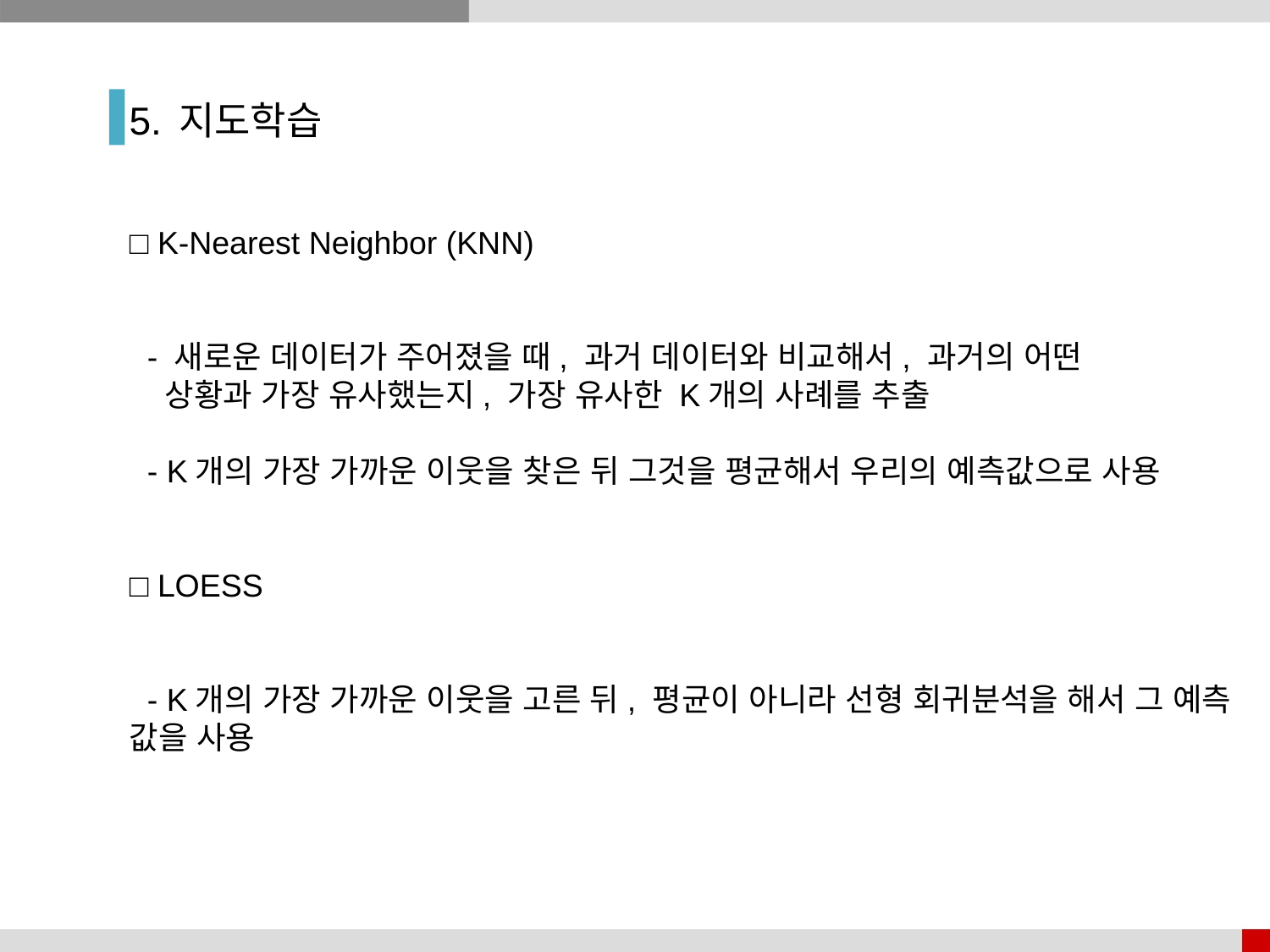

5. 지도학습

□ K-Nearest Neighbor (KNN)

  - 새로운 데이터가 주어졌을 때, 과거 데이터와 비교해서, 과거의 어떤
    상황과 가장 유사했는지, 가장 유사한 K개의 사례를 추출

  - K개의 가장 가까운 이웃을 찾은 뒤 그것을 평균해서 우리의 예측값으로 사용

□ LOESS

  - K개의 가장 가까운 이웃을 고른 뒤, 평균이 아니라 선형 회귀분석을 해서 그 예측 값을 사용